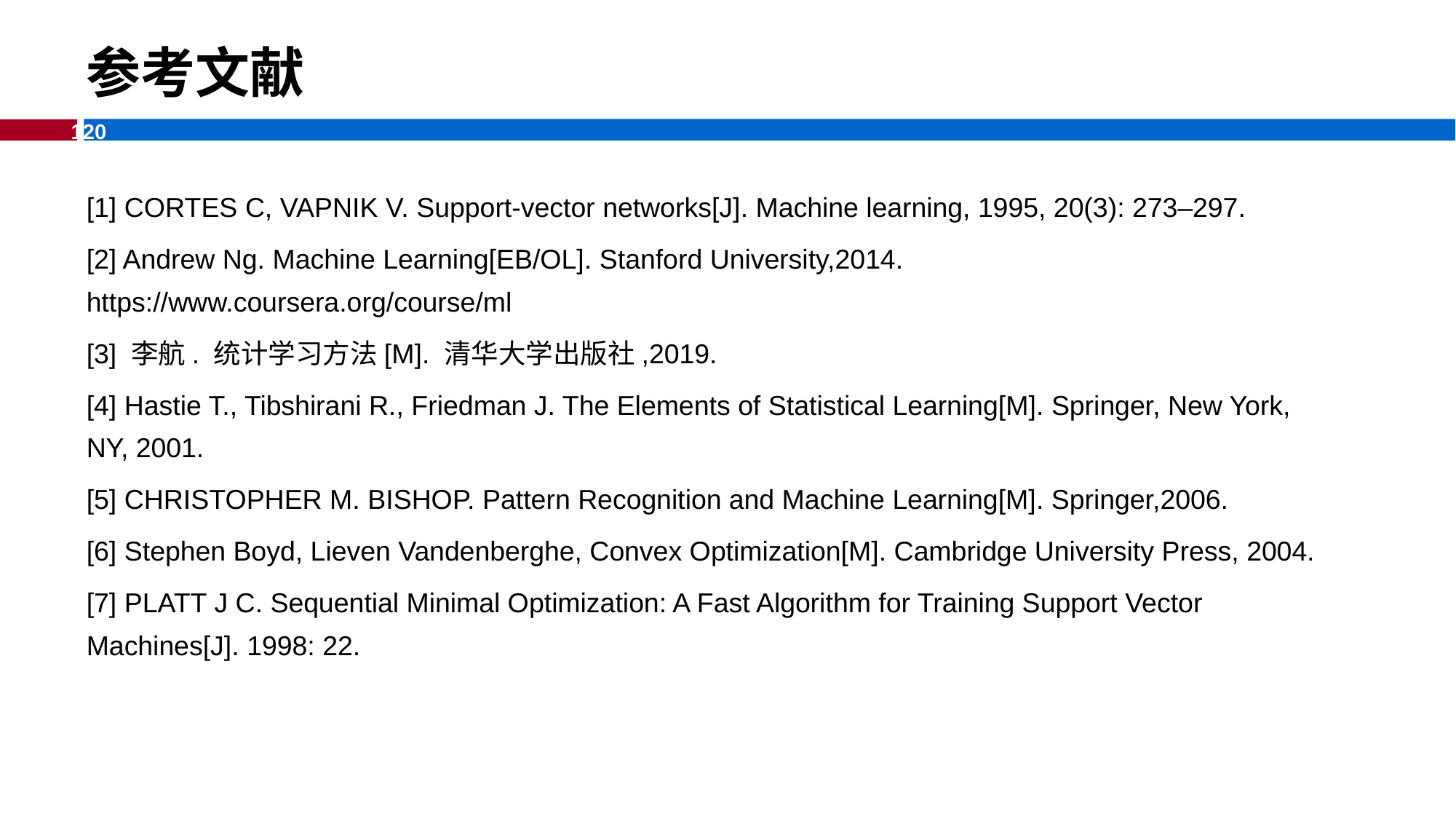

参考文献
[1] CORTES C, VAPNIK V. Support-vector networks[J]. Machine learning, 1995, 20(3): 273–297.
[2] Andrew Ng. Machine Learning[EB/OL]. Stanford University,2014. https://www.coursera.org/course/ml
[3] 李航. 统计学习方法[M]. 清华大学出版社,2019.
[4] Hastie T., Tibshirani R., Friedman J. The Elements of Statistical Learning[M]. Springer, New York, NY, 2001.
[5] CHRISTOPHER M. BISHOP. Pattern Recognition and Machine Learning[M]. Springer,2006.
[6] Stephen Boyd, Lieven Vandenberghe, Convex Optimization[M]. Cambridge University Press, 2004.
[7] PLATT J C. Sequential Minimal Optimization: A Fast Algorithm for Training Support Vector Machines[J]. 1998: 22.